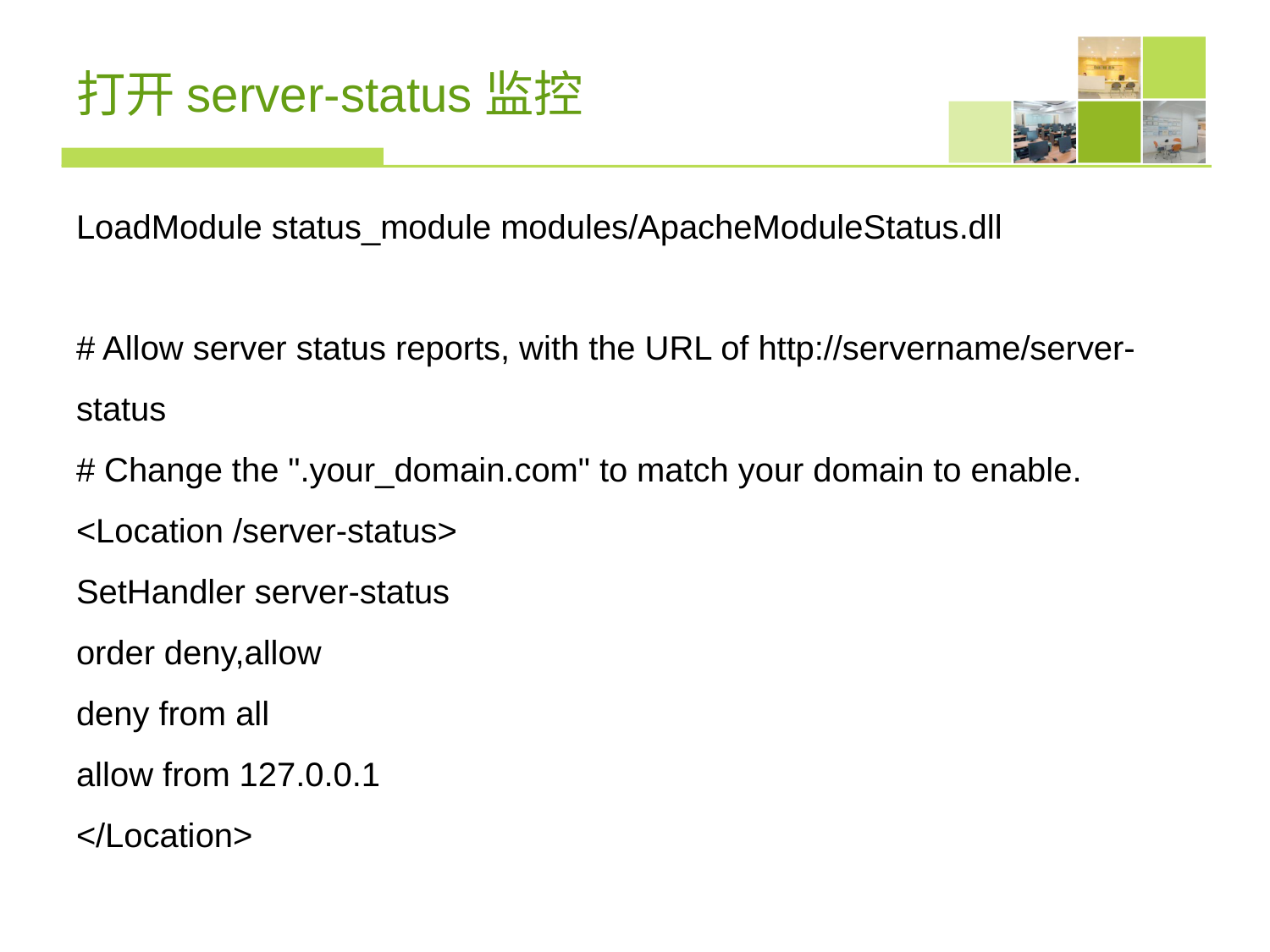

# 打开server-status监控
LoadModule status_module modules/ApacheModuleStatus.dll

# Allow server status reports, with the URL of http://servername/server-status
# Change the ".your_domain.com" to match your domain to enable.
<Location /server-status>
SetHandler server-status
order deny,allow
deny from all
allow from 127.0.0.1
</Location>